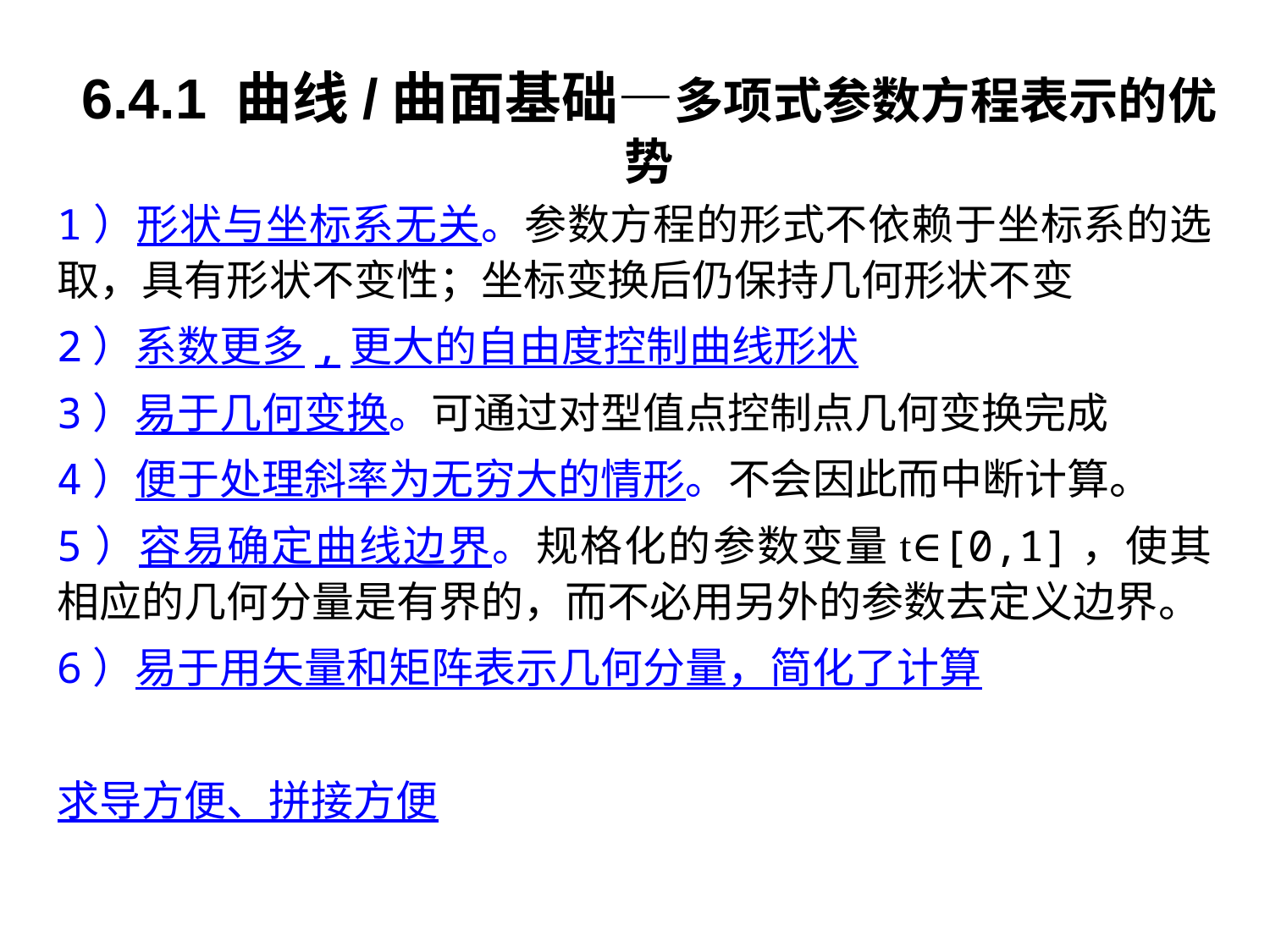

6.4.1 曲线/曲面基础—多项式参数方程表示的优势
1）形状与坐标系无关。参数方程的形式不依赖于坐标系的选取，具有形状不变性；坐标变换后仍保持几何形状不变
2）系数更多,更大的自由度控制曲线形状
3）易于几何变换。可通过对型值点控制点几何变换完成
4）便于处理斜率为无穷大的情形。不会因此而中断计算。
5）容易确定曲线边界。规格化的参数变量t∈[0,1]，使其相应的几何分量是有界的，而不必用另外的参数去定义边界。
6）易于用矢量和矩阵表示几何分量，简化了计算

求导方便、拼接方便